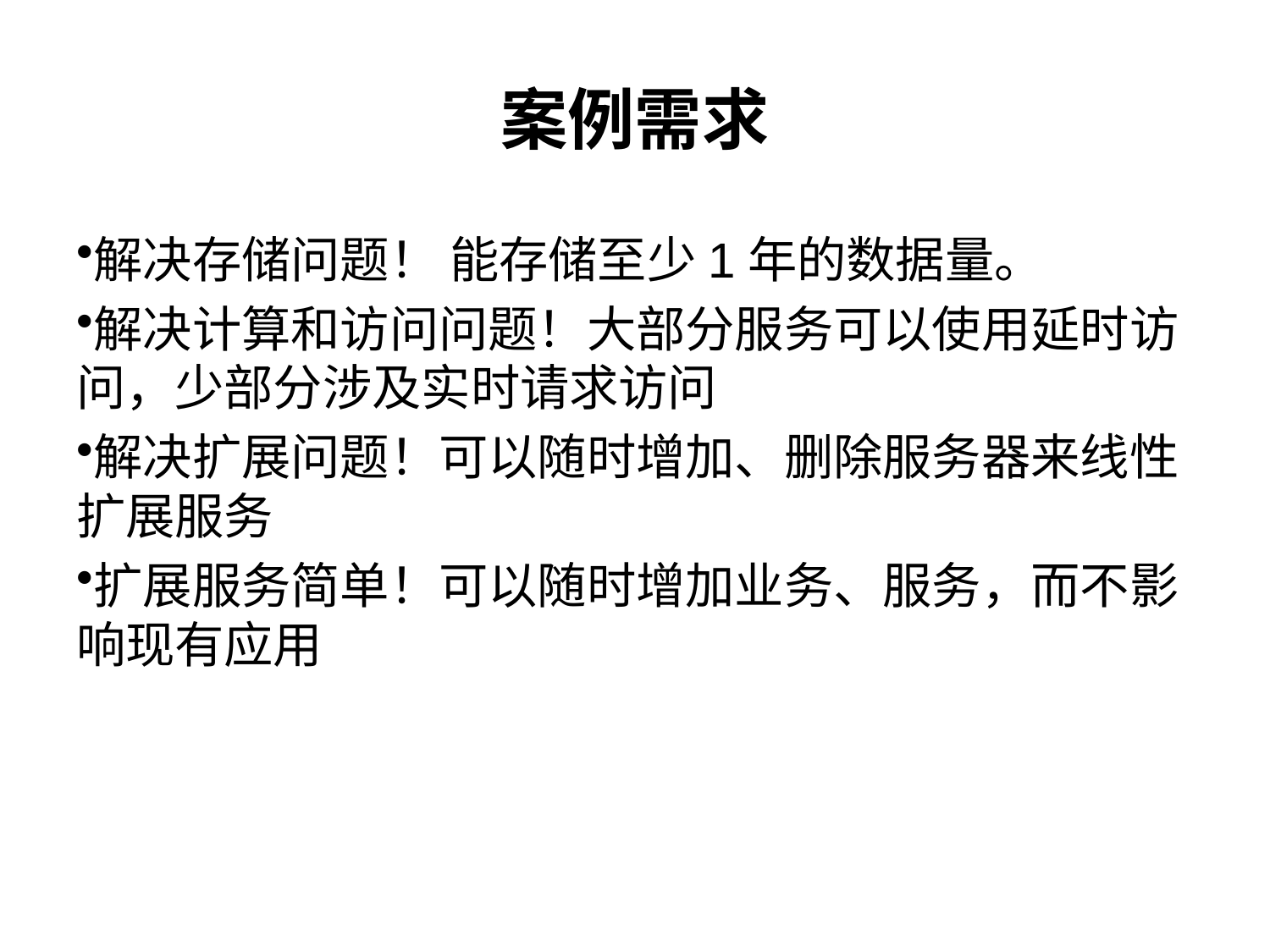

案例需求
解决存储问题！ 能存储至少1年的数据量。
解决计算和访问问题！大部分服务可以使用延时访问，少部分涉及实时请求访问
解决扩展问题！可以随时增加、删除服务器来线性扩展服务
扩展服务简单！可以随时增加业务、服务，而不影响现有应用